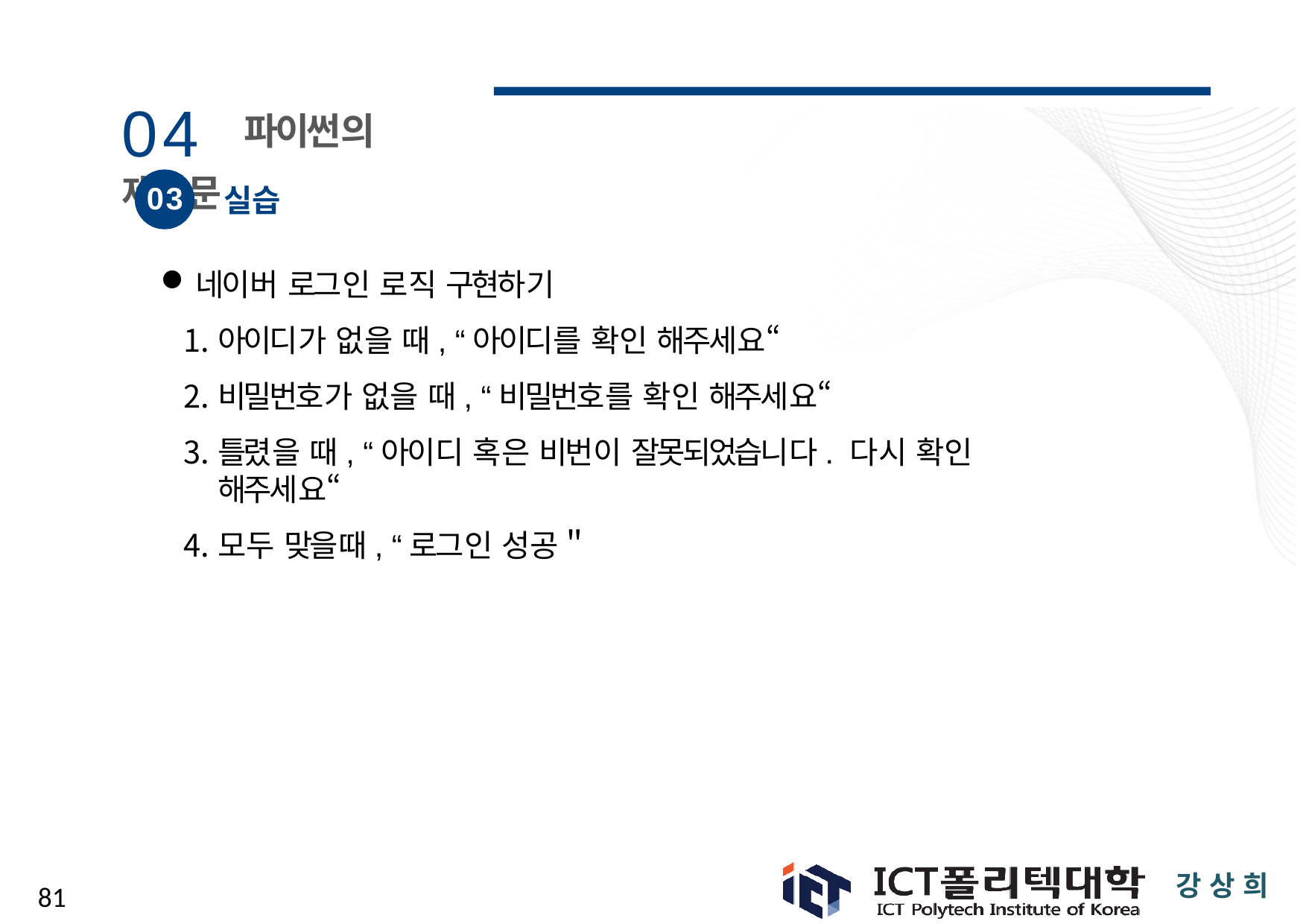

# 04 파이썬의 제어문

03
실습
네이버 로그인 로직 구현하기
아이디가 없을 때, “아이디를 확인 해주세요“
비밀번호가 없을 때, “비밀번호를 확인 해주세요“
틀렸을 때, “아이디 혹은 비번이 잘못되었습니다. 다시 확인 해주세요“
모두 맞을때, “로그인 성공＂